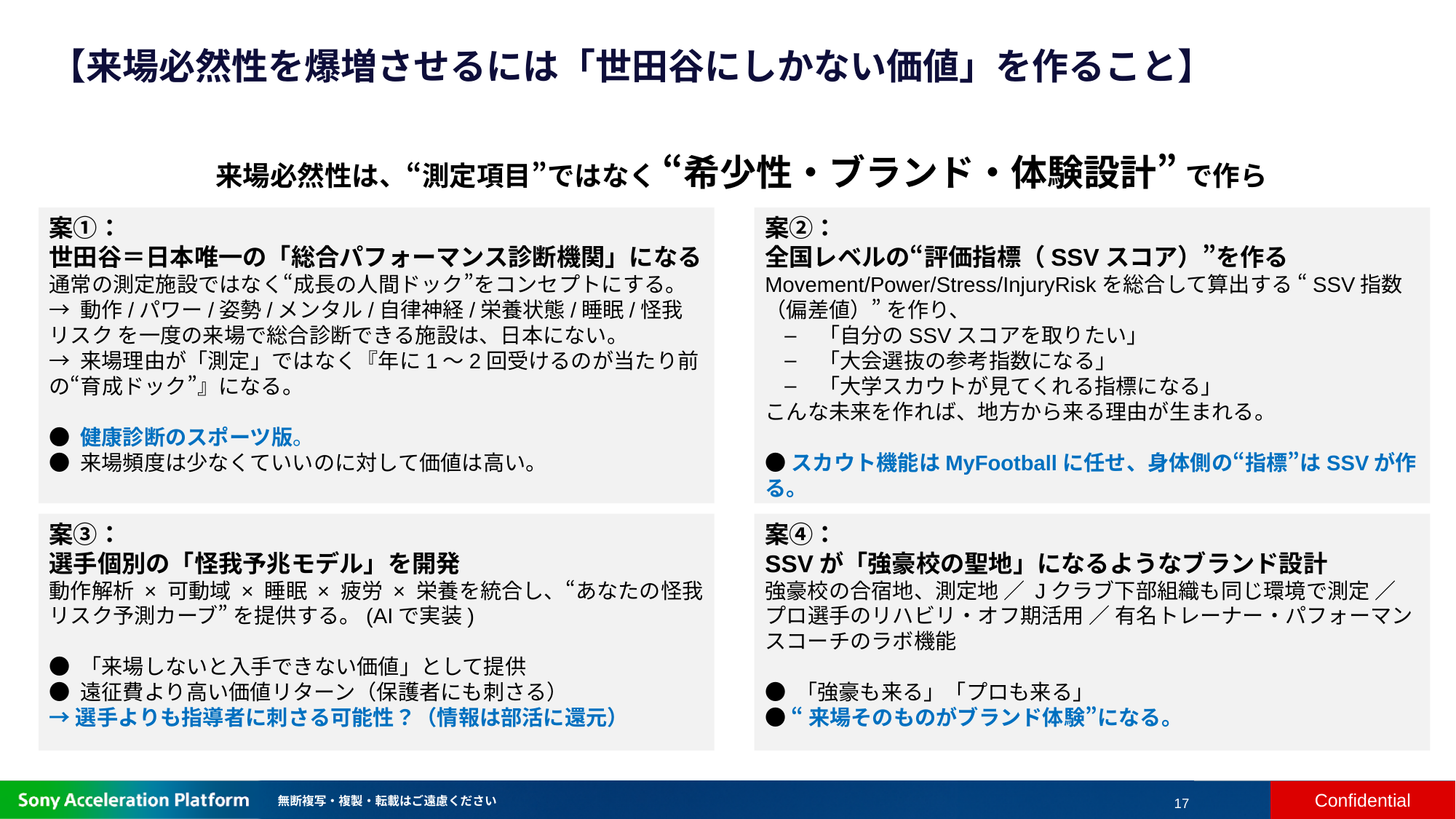

# 【来場必然性を爆増させるには「世田谷にしかない価値」を作ること】
来場必然性は、“測定項目”ではなく “希少性・ブランド・体験設計” で作られる。
案①：
世田谷＝日本唯一の「総合パフォーマンス診断機関」になる
通常の測定施設ではなく“成長の人間ドック”をコンセプトにする。
→ 動作/パワー/姿勢/メンタル/自律神経/栄養状態/睡眠/怪我リスク を一度の来場で総合診断できる施設は、日本にない。
→ 来場理由が「測定」ではなく『年に1〜2回受けるのが当たり前の“育成ドック”』になる。

● 健康診断のスポーツ版。
● 来場頻度は少なくていいのに対して価値は高い。
案②：
全国レベルの“評価指標（SSVスコア）”を作る
Movement/Power/Stress/InjuryRiskを総合して算出する “SSV指数（偏差値）” を作り、
「自分のSSVスコアを取りたい」
「大会選抜の参考指数になる」
「大学スカウトが見てくれる指標になる」
こんな未来を作れば、地方から来る理由が生まれる。

●スカウト機能はMyFootballに任せ、身体側の“指標”はSSVが作る。
案③：
選手個別の「怪我予兆モデル」を開発
動作解析 × 可動域 × 睡眠 × 疲労 × 栄養を統合し、“あなたの怪我リスク予測カーブ” を提供する。(AIで実装)

● 「来場しないと入手できない価値」として提供
● 遠征費より高い価値リターン（保護者にも刺さる）
→選手よりも指導者に刺さる可能性？（情報は部活に還元）
案④：
SSVが「強豪校の聖地」になるようなブランド設計
強豪校の合宿地、測定地 ／ Jクラブ下部組織も同じ環境で測定 ／ プロ選手のリハビリ・オフ期活用 ／ 有名トレーナー・パフォーマンスコーチのラボ機能

● 「強豪も来る」「プロも来る」
● “来場そのものがブランド体験”になる。